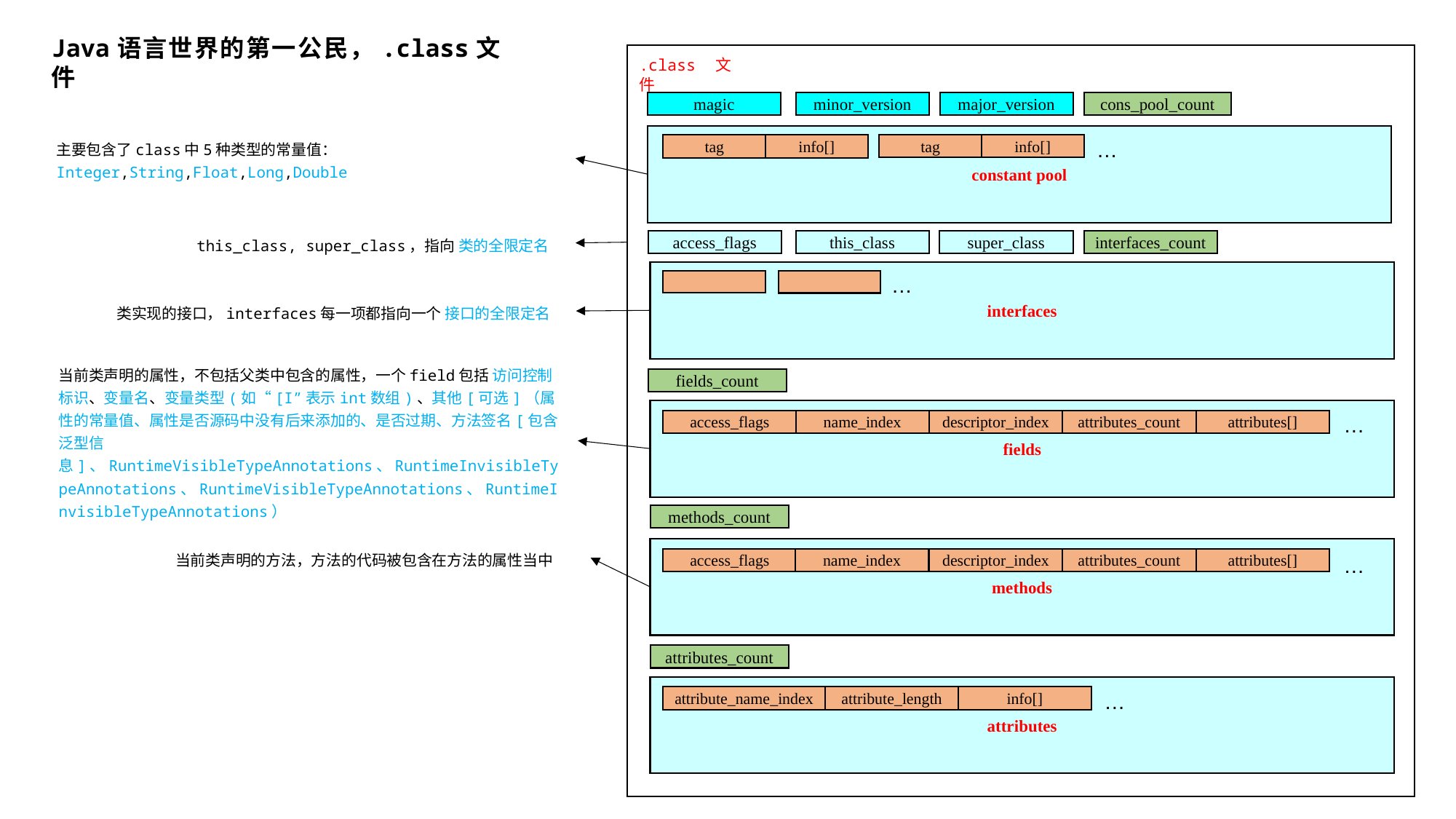

Java语言世界的第一公民，.class文件

.class文件
minor_version
major_version
cons_pool_count
magic
constant pool
…
tag
info[]
tag
info[]
super_class
interfaces_count
this_class
access_flags
interfaces
…

fields_count
fields
…
name_index
attributes[]
attributes_count
descriptor_index
access_flags
methods_count
methods
…
name_index
attributes[]
attributes_count
descriptor_index
access_flags
attributes_count
attributes
…
attribute_length
info[]
attribute_name_index
主要包含了class中5种类型的常量值：Integer,String,Float,Long,Double
this_class, super_class，指向 类的全限定名
类实现的接口，interfaces每一项都指向一个 接口的全限定名
当前类声明的属性，不包括父类中包含的属性，一个field包括 访问控制标识、变量名、变量类型(如“[I”表示int数组)、其他[可选]（属性的常量值、属性是否源码中没有后来添加的、是否过期、方法签名[包含泛型信息]、RuntimeVisibleTypeAnnotations、RuntimeInvisibleTypeAnnotations、RuntimeVisibleTypeAnnotations、RuntimeInvisibleTypeAnnotations）
当前类声明的方法，方法的代码被包含在方法的属性当中